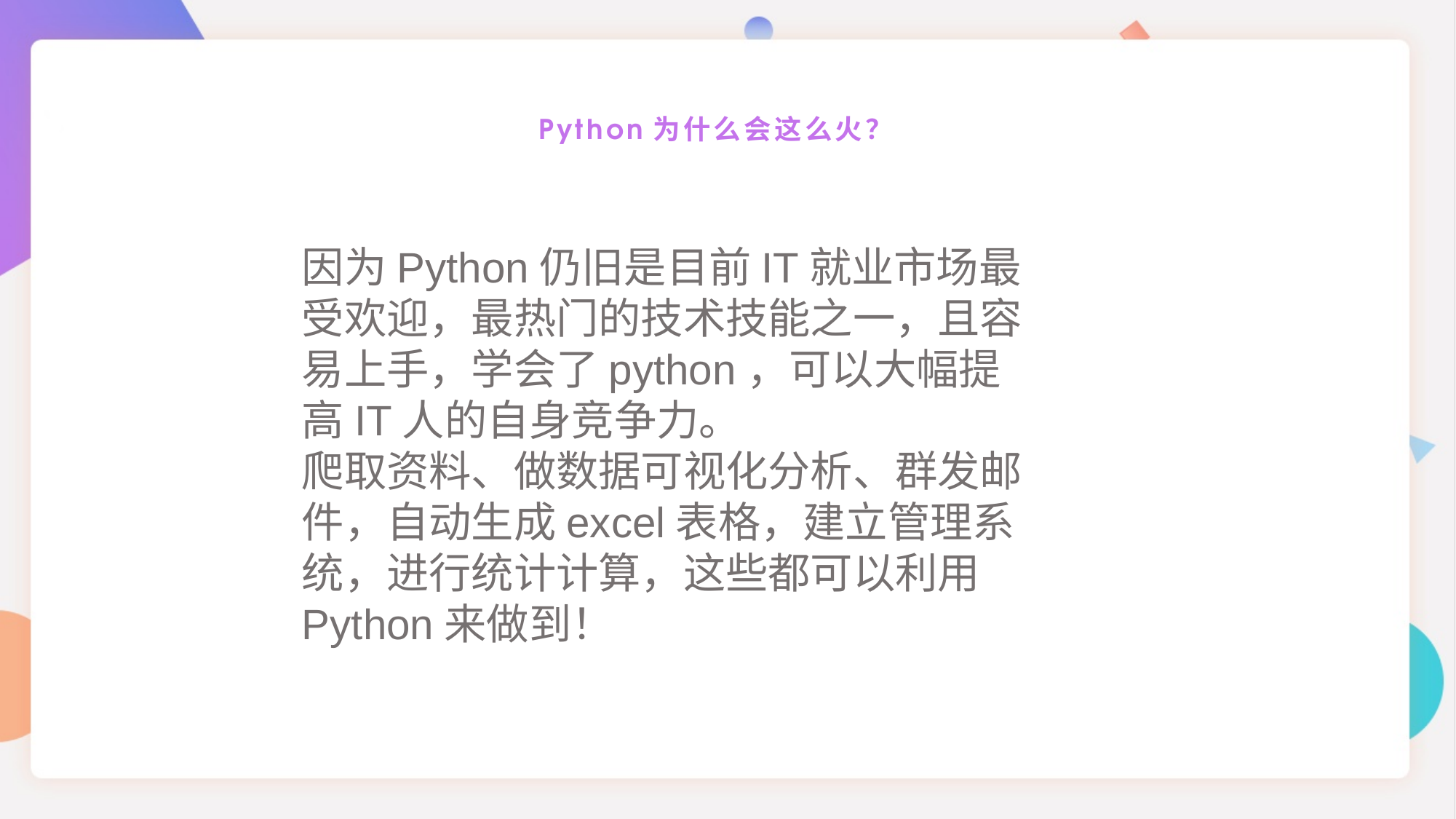

Python为什么会这么火？

因为Python仍旧是目前IT就业市场最受欢迎，最热门的技术技能之一，且容易上手，学会了python，可以大幅提高IT人的自身竞争力。
爬取资料、做数据可视化分析、群发邮件，自动生成excel表格，建立管理系统，进行统计计算，这些都可以利用Python来做到！